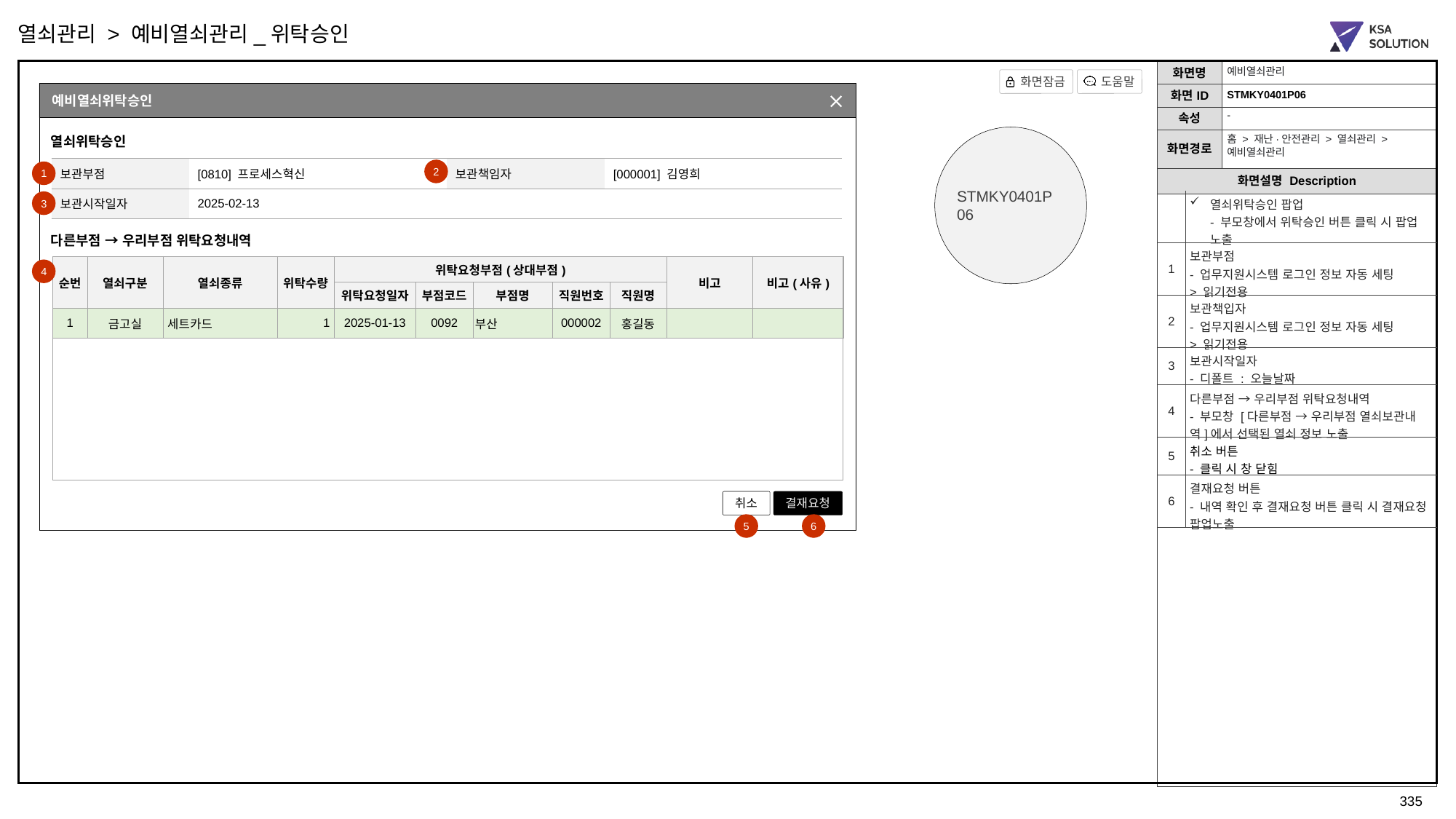

열쇠관리 > 예비열쇠관리_위탁승인
예비열쇠관리
STMKY0401P06

예비열쇠위탁승인

부점조회 팝업(팀 포함)
-
STMKY0401P06
홈 > 재난·안전관리 > 열쇠관리 > 예비열쇠관리
열쇠위탁승인
| 보관부점 | [0810] 프로세스혁신 | 보관책임자 | [000001] 김영희 |
| --- | --- | --- | --- |
| 보관시작일자 | 2025-02-13 |  |  |
2
1
|  | 열쇠위탁승인 팝업 - 부모창에서 위탁승인 버튼 클릭 시 팝업 노출 |
| --- | --- |
| 1 | 보관부점 - 업무지원시스템 로그인 정보 자동 세팅 > 읽기전용 |
| 2 | 보관책입자 - 업무지원시스템 로그인 정보 자동 세팅 > 읽기전용 |
| 3 | 보관시작일자 - 디폴트 : 오늘날짜 |
| 4 | 다른부점 → 우리부점 위탁요청내역 - 부모창 [다른부점 → 우리부점 열쇠보관내역]에서 선택된 열쇠 정보 노출 |
| 5 | 취소 버튼 - 클릭 시 창 닫힘 |
| 6 | 결재요청 버튼 - 내역 확인 후 결재요청 버튼 클릭 시 결재요청 팝업노출 |
3
다른부점 → 우리부점 위탁요청내역

| 순번 | 열쇠구분 | 열쇠종류 | 위탁수량 | 위탁요청부점(상대부점) | 위탁보관부점(상대부점) |  |  |  | 비고 | 비고(사유) |
| --- | --- | --- | --- | --- | --- | --- | --- | --- | --- | --- |
|  |  |  |  | 위탁요청일자 | 부점코드 | 부점명 | 직원번호 | 직원명 |  |  |
| 1 | 금고실 | 세트카드 | 1 | 2025-01-13 | 0092 | 부산 | 000002 | 홍길동 |  |  |
4
취소
결재요청
5
6